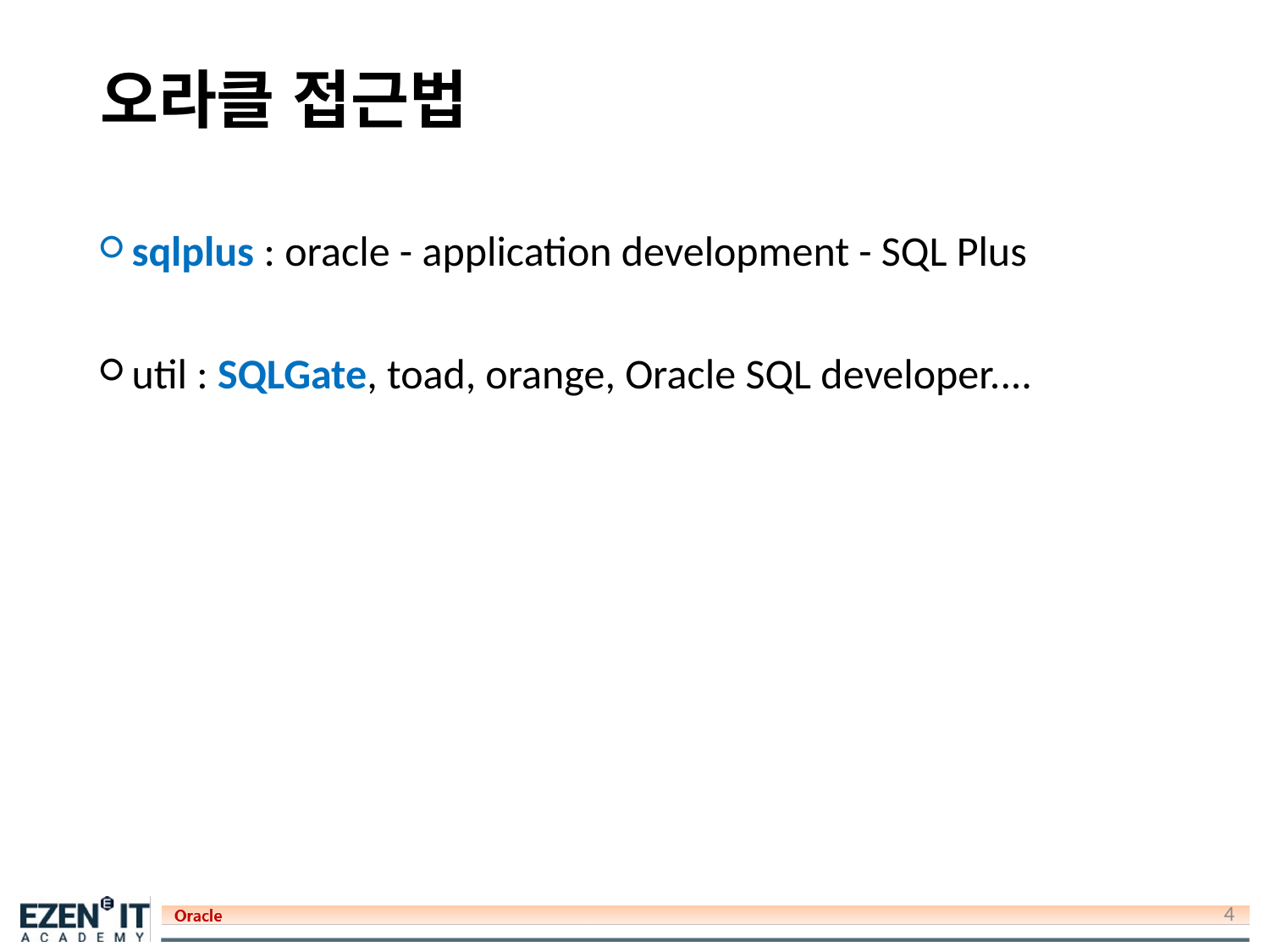

# 오라클 접근법
sqlplus : oracle - application development - SQL Plus
util : SQLGate, toad, orange, Oracle SQL developer....
4